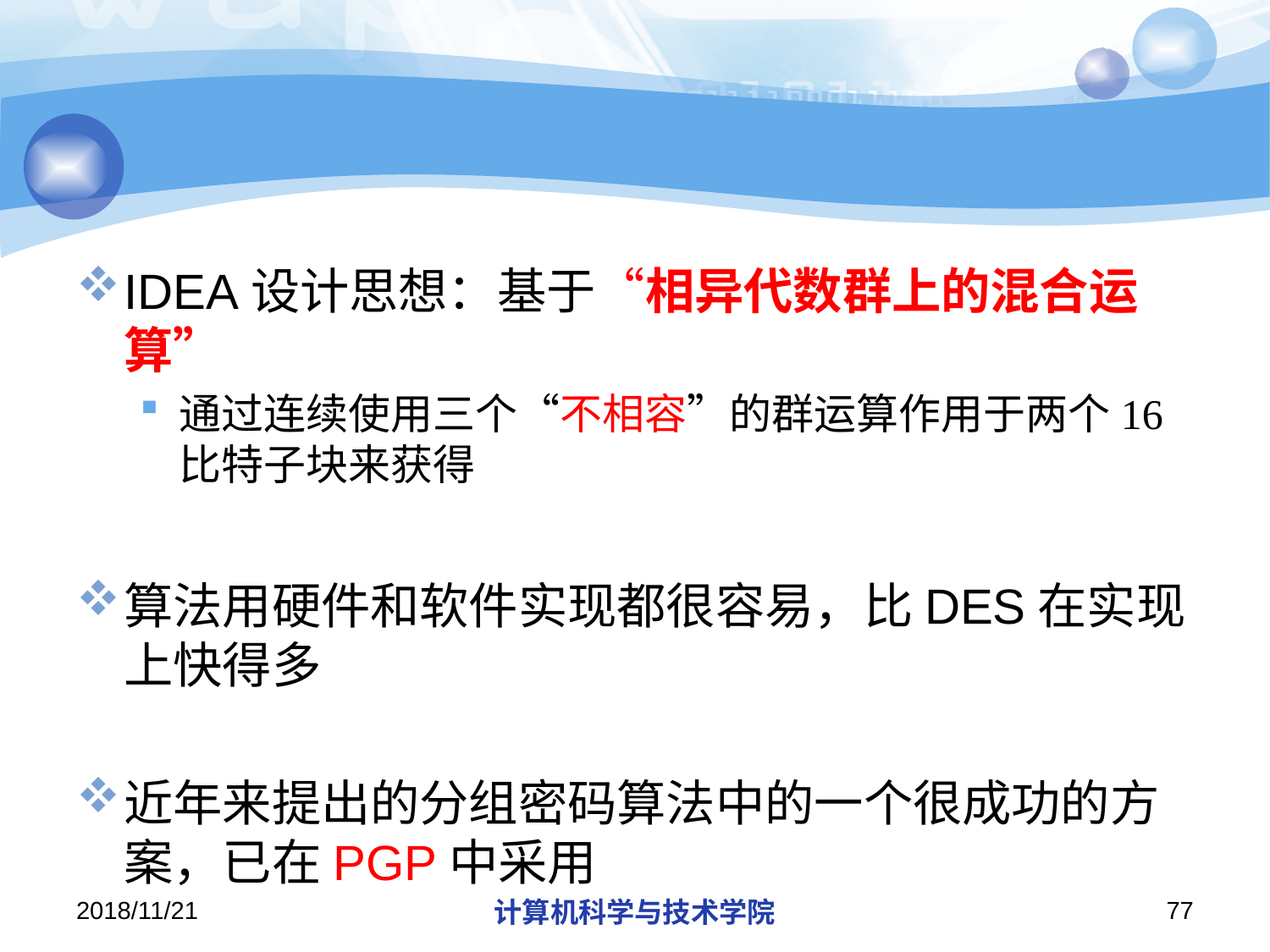

#
IDEA设计思想：基于“相异代数群上的混合运算”
通过连续使用三个“不相容”的群运算作用于两个16比特子块来获得

算法用硬件和软件实现都很容易，比DES在实现上快得多

近年来提出的分组密码算法中的一个很成功的方案，已在PGP中采用
2018/11/21
计算机科学与技术学院
77